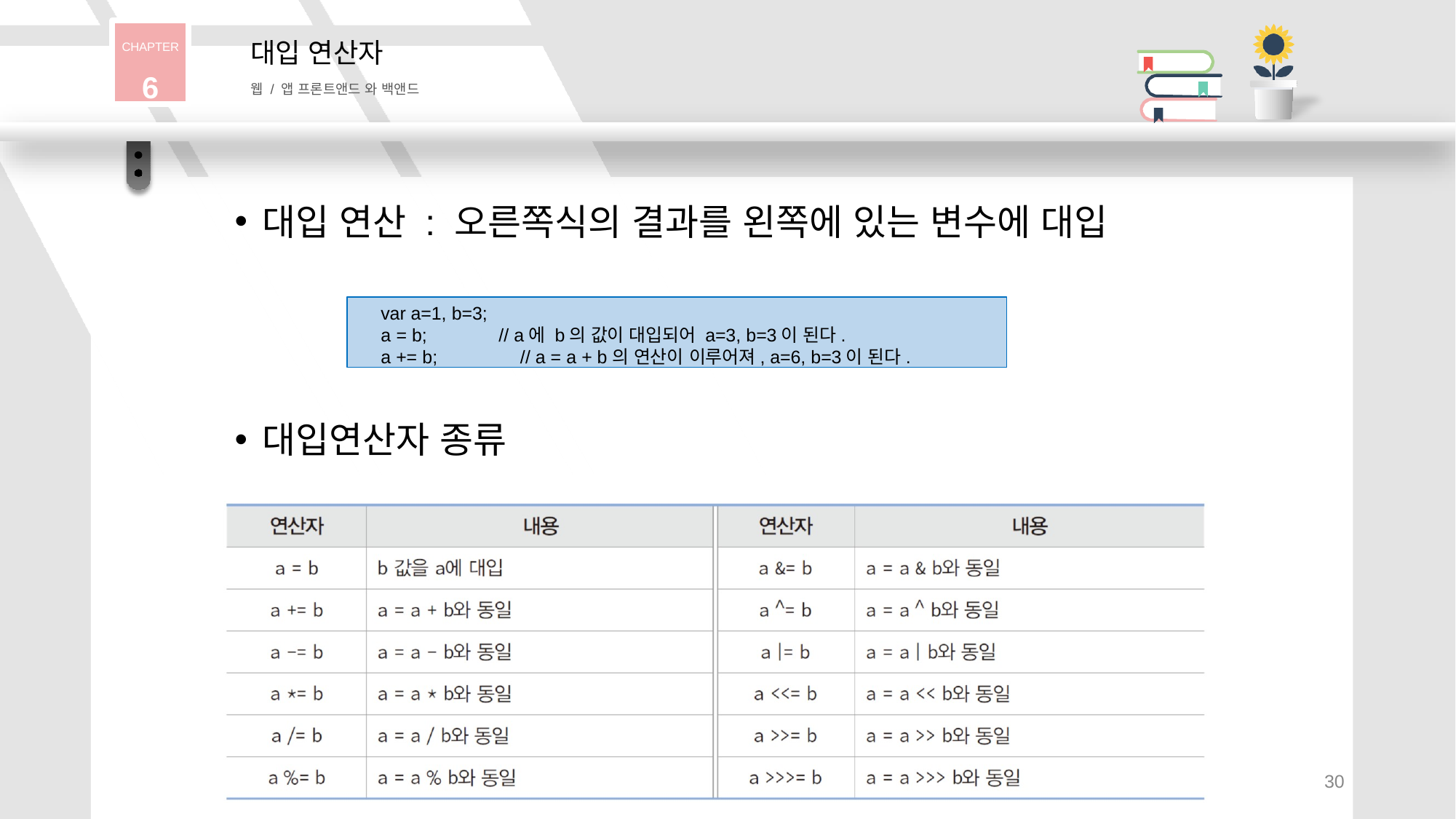

CHAPTER

6

대입 연산자
웹 / 앱 프론트앤드 와 백앤드

대입 연산 : 오른쪽식의 결과를 왼쪽에 있는 변수에 대입
var a=1, b=3;
a = b;	// a에 b의 값이 대입되어 a=3, b=3이 된다.
a += b;	// a = a + b의 연산이 이루어져, a=6, b=3이 된다.
대입연산자 종류

30